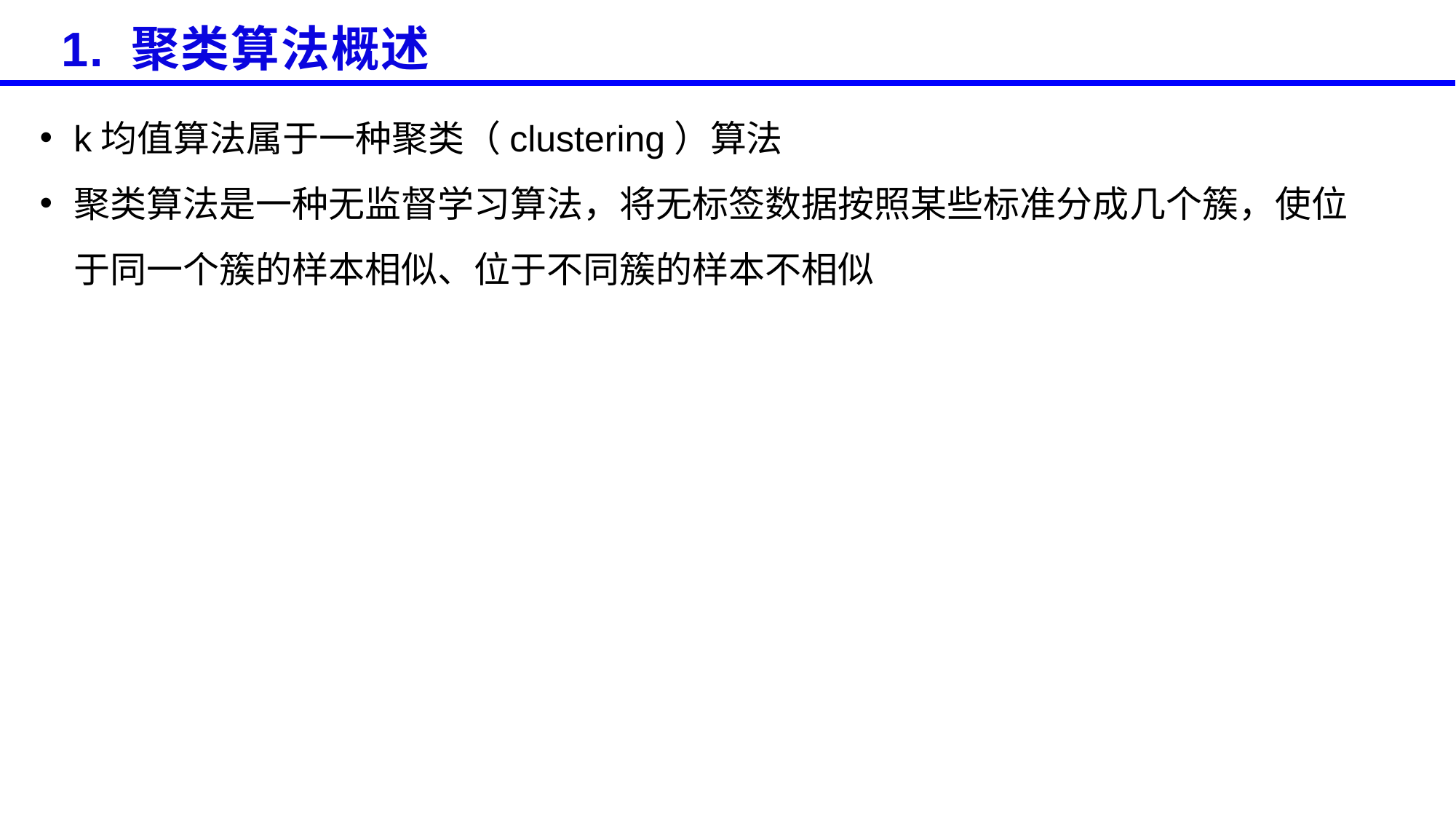

1. 聚类算法概述
k均值算法属于一种聚类（clustering）算法
聚类算法是一种无监督学习算法，将无标签数据按照某些标准分成几个簇，使位于同一个簇的样本相似、位于不同簇的样本不相似